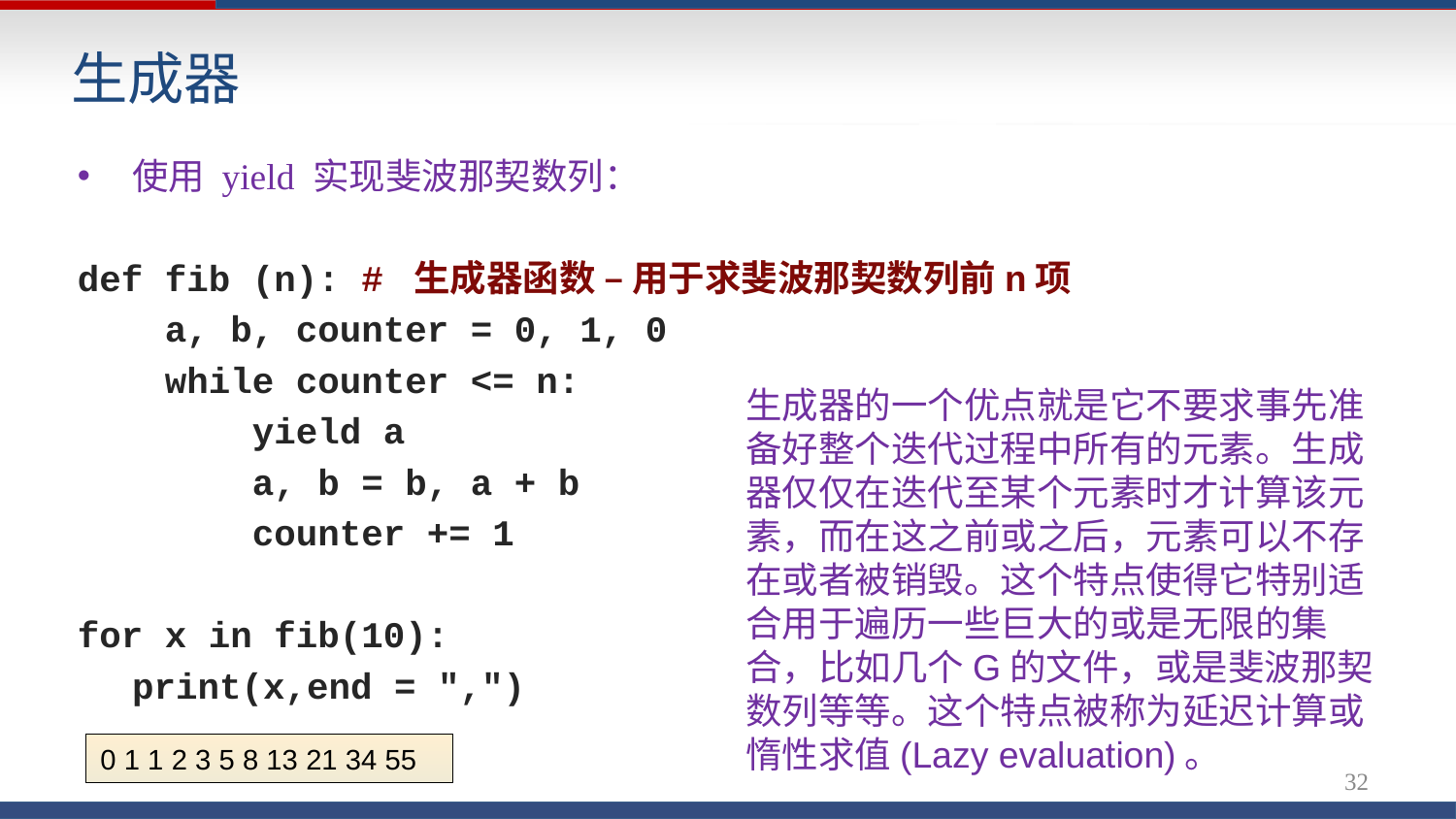

# 生成器
使用 yield 实现斐波那契数列：

def fib (n): # 生成器函数 – 用于求斐波那契数列前n项
    a, b, counter = 0, 1, 0
    while counter <= n:
        yield a
        a, b = b, a + b
        counter += 1

for x in fib(10):
	print(x,end = ",")

	生成器的一个优点就是它不要求事先准备好整个迭代过程中所有的元素。生成器仅仅在迭代至某个元素时才计算该元素，而在这之前或之后，元素可以不存在或者被销毁。这个特点使得它特别适合用于遍历一些巨大的或是无限的集合，比如几个G的文件，或是斐波那契数列等等。这个特点被称为延迟计算或惰性求值(Lazy evaluation)。
0 1 1 2 3 5 8 13 21 34 55
32